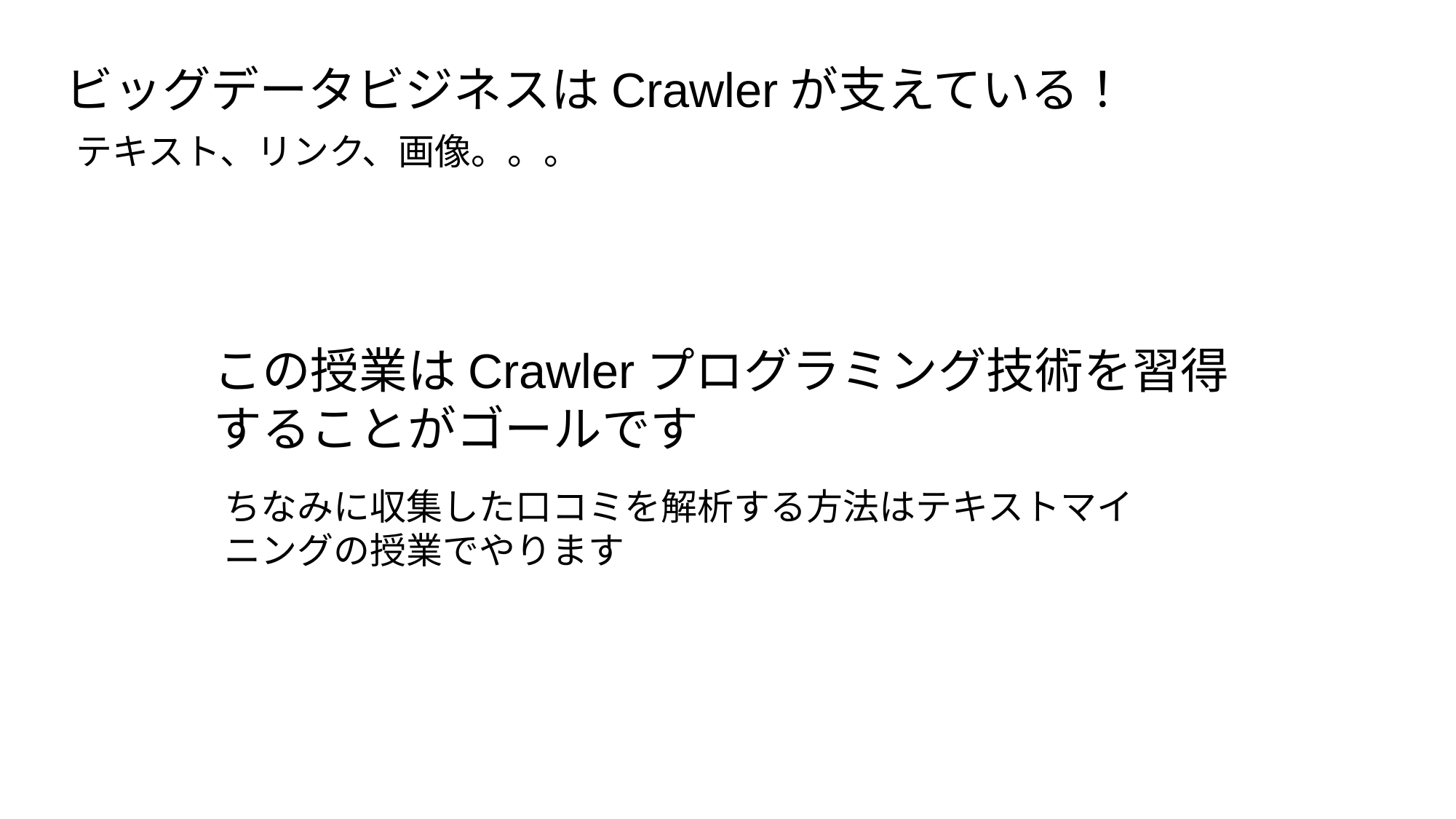

ビッグデータビジネスはCrawlerが支えている！
テキスト、リンク、画像。。。
この授業はCrawlerプログラミング技術を習得することがゴールです
ちなみに収集した口コミを解析する方法はテキストマイニングの授業でやります